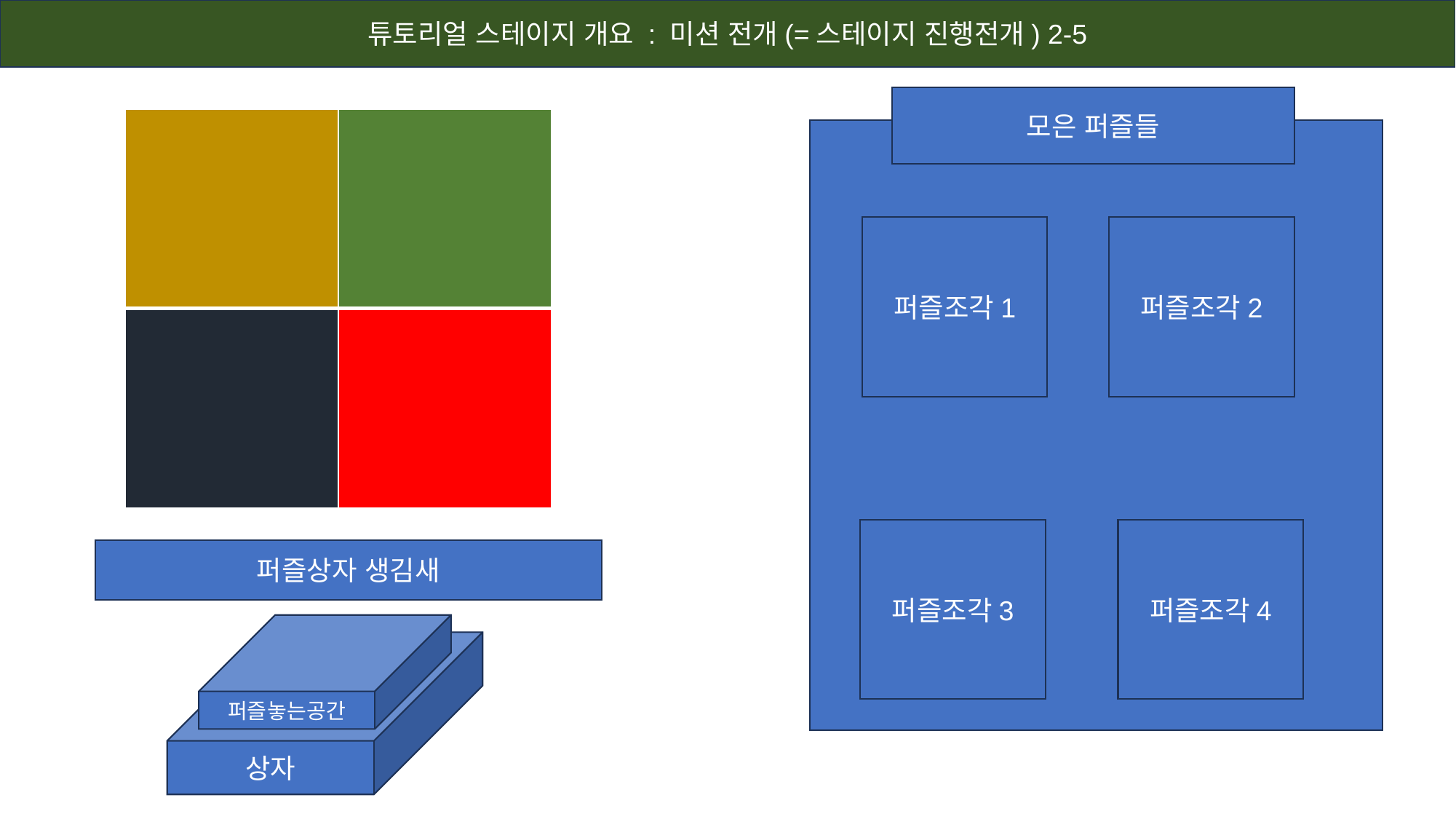

튜토리얼 스테이지 개요 : 미션 전개(=스테이지 진행전개) 2-5
모은 퍼즐들
|  |  |
| --- | --- |
|  |  |

퍼즐조각1
퍼즐조각2
퍼즐조각3
퍼즐조각4
퍼즐상자 생김새
퍼즐놓는공간
상자